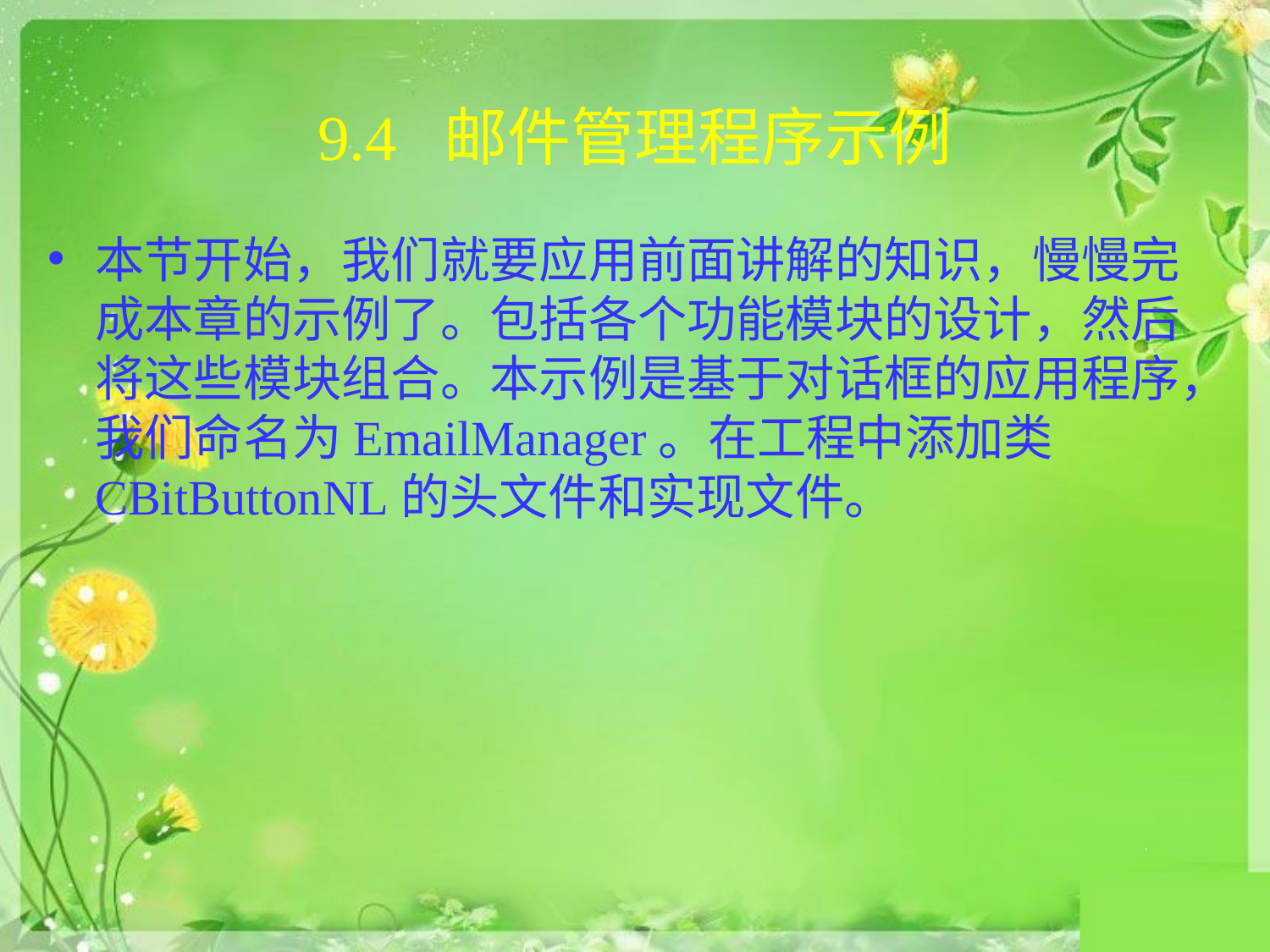

# 9.4  邮件管理程序示例
本节开始，我们就要应用前面讲解的知识，慢慢完成本章的示例了。包括各个功能模块的设计，然后将这些模块组合。本示例是基于对话框的应用程序，我们命名为EmailManager。在工程中添加类CBitButtonNL的头文件和实现文件。